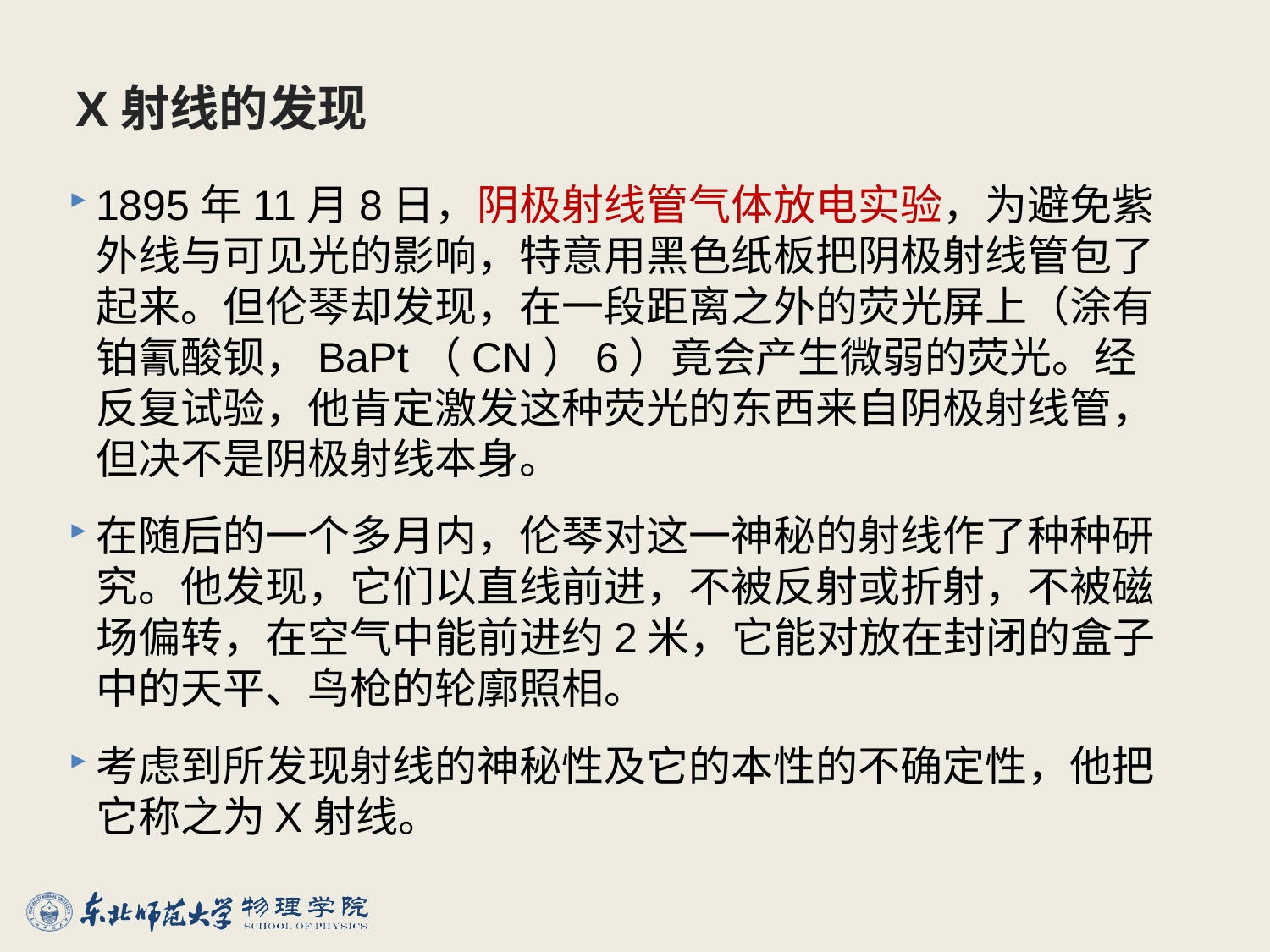

# X射线的发现
1895年11月8日，阴极射线管气体放电实验，为避免紫外线与可见光的影响，特意用黑色纸板把阴极射线管包了起来。但伦琴却发现，在一段距离之外的荧光屏上（涂有铂氰酸钡，BaPt（CN）6）竟会产生微弱的荧光。经反复试验，他肯定激发这种荧光的东西来自阴极射线管，但决不是阴极射线本身。
在随后的一个多月内，伦琴对这一神秘的射线作了种种研究。他发现，它们以直线前进，不被反射或折射，不被磁场偏转，在空气中能前进约2米，它能对放在封闭的盒子中的天平、鸟枪的轮廓照相。
考虑到所发现射线的神秘性及它的本性的不确定性，他把它称之为X射线。